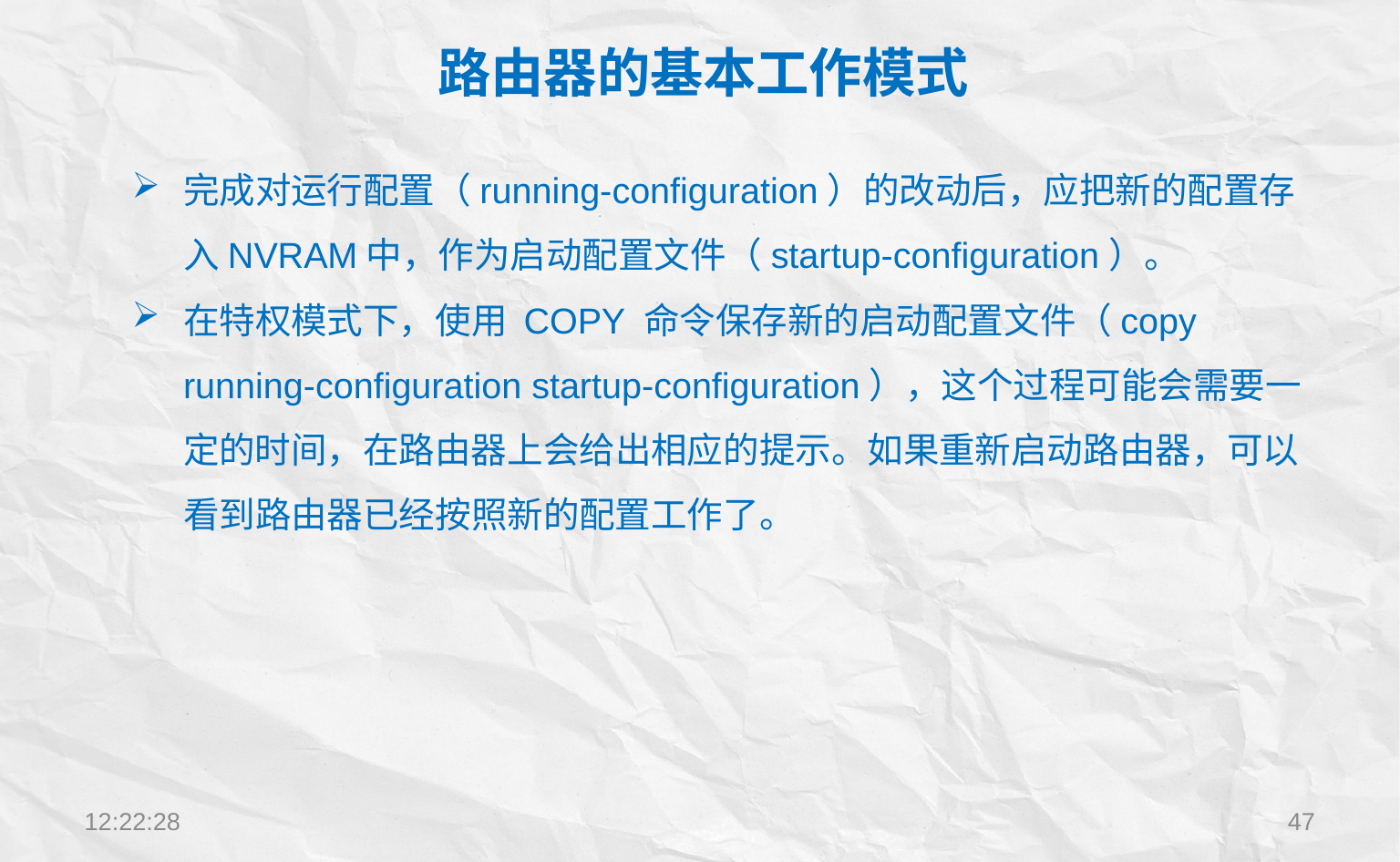

路由器的基本工作模式
完成对运行配置（running-configuration）的改动后，应把新的配置存入NVRAM中，作为启动配置文件（startup-configuration）。
在特权模式下，使用 COPY 命令保存新的启动配置文件（copy running-configuration startup-configuration），这个过程可能会需要一定的时间，在路由器上会给出相应的提示。如果重新启动路由器，可以看到路由器已经按照新的配置工作了。

12:22:28
47